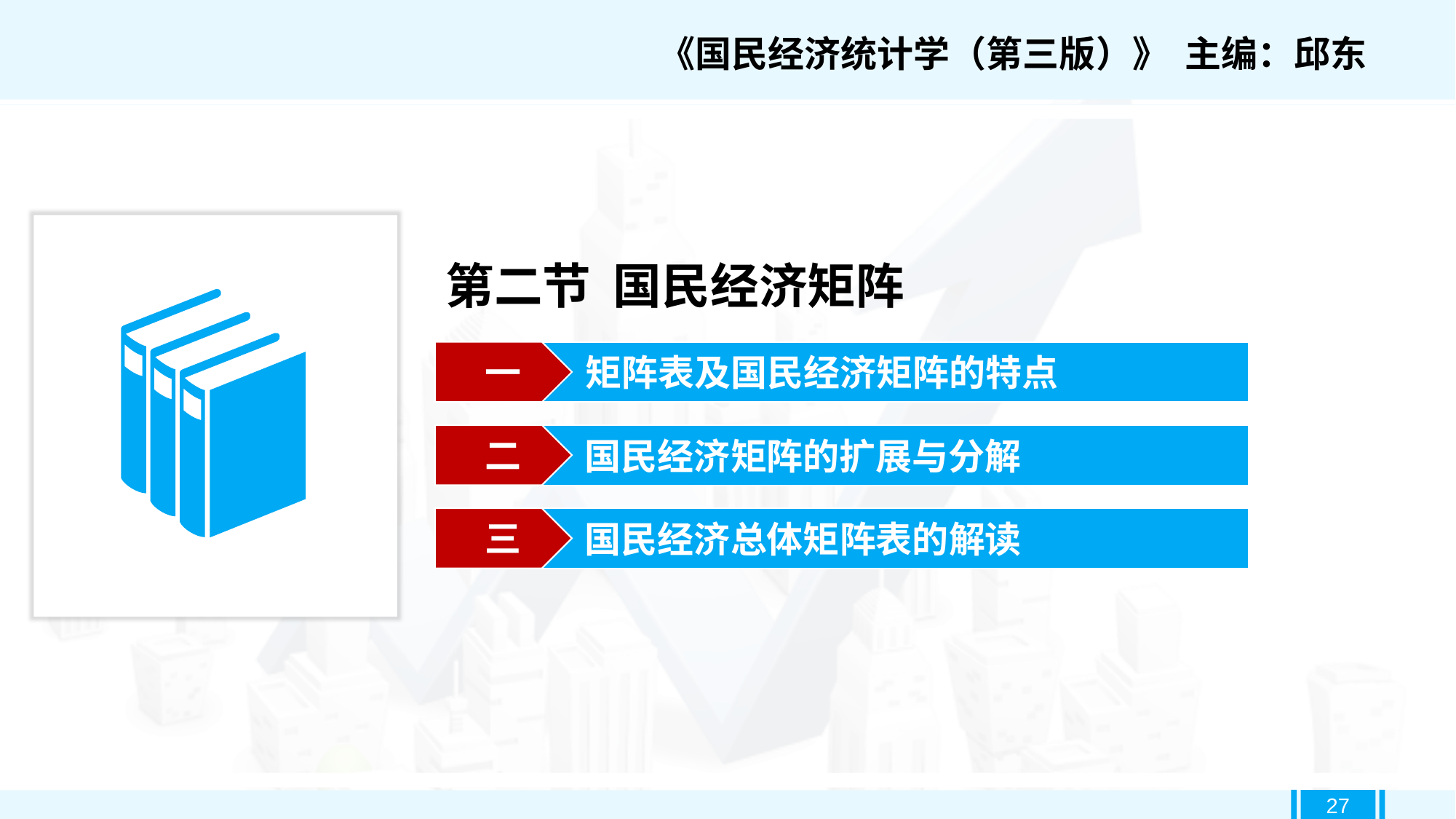

《国民经济统计学（第三版）》  主编：邱东

第二节  国民经济矩阵

一

矩阵表及国民经济矩阵的特点

二

国民经济矩阵的扩展与分解

三

国民经济总体矩阵表的解读
27